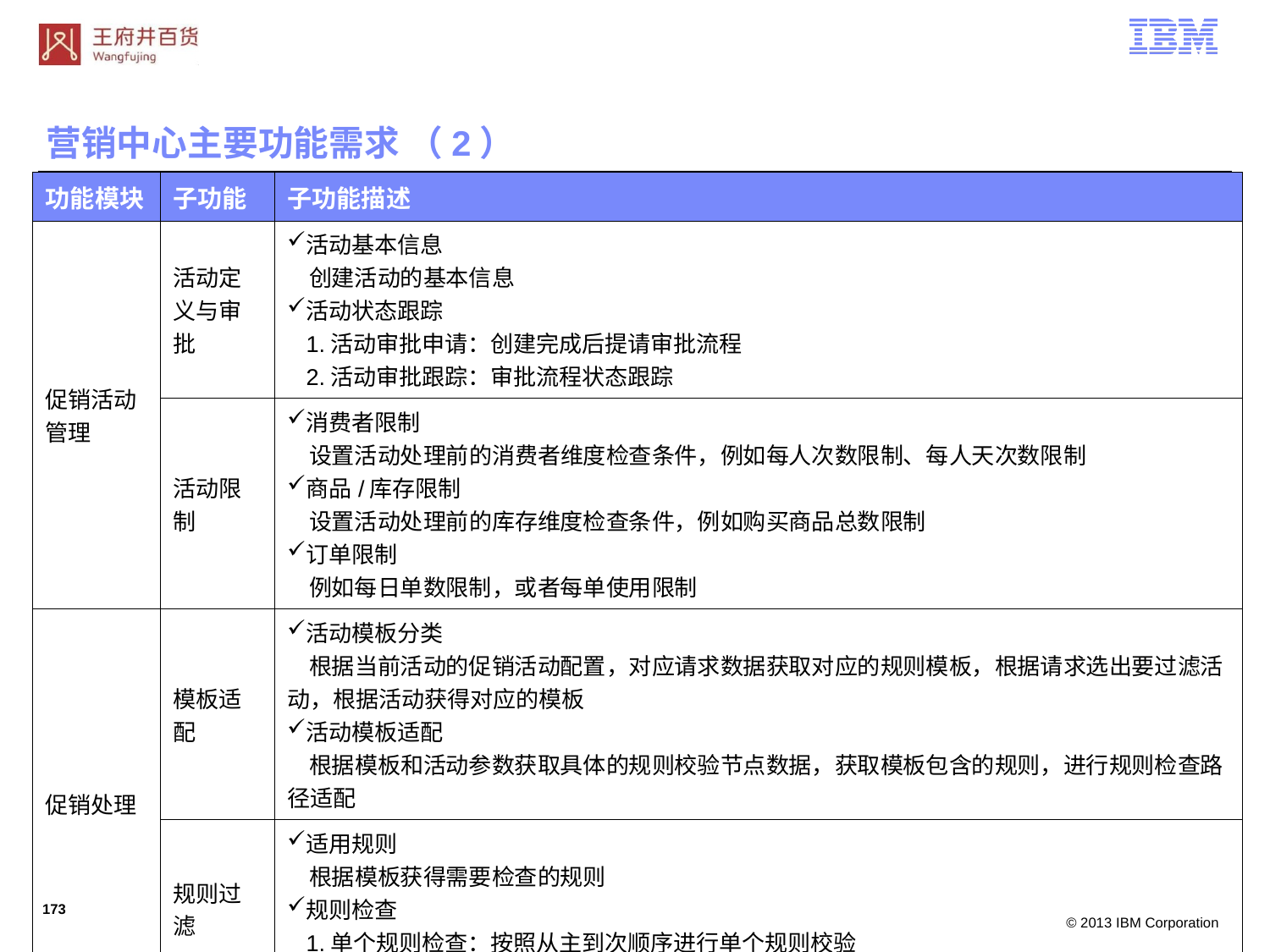

营销中心主要功能需求 （2）
| 功能模块 | 子功能 | 子功能描述 |
| --- | --- | --- |
| 促销活动管理 | 活动定义与审批 | 活动基本信息 创建活动的基本信息 活动状态跟踪 1.活动审批申请：创建完成后提请审批流程 2.活动审批跟踪：审批流程状态跟踪 |
|  | 活动限制 | 消费者限制 设置活动处理前的消费者维度检查条件，例如每人次数限制、每人天次数限制 商品/库存限制 设置活动处理前的库存维度检查条件，例如购买商品总数限制 订单限制 例如每日单数限制，或者每单使用限制 |
| 促销处理 | 模板适配 | 活动模板分类 根据当前活动的促销活动配置，对应请求数据获取对应的规则模板，根据请求选出要过滤活动，根据活动获得对应的模板 活动模板适配 根据模板和活动参数获取具体的规则校验节点数据，获取模板包含的规则，进行规则检查路径适配 |
|  | 规则过滤 | 适用规则 根据模板获得需要检查的规则 规则检查 1.单个规则检查：按照从主到次顺序进行单个规则校验 2.组合规则检查：读取规则组合关系，进行组合规则校验 |
173